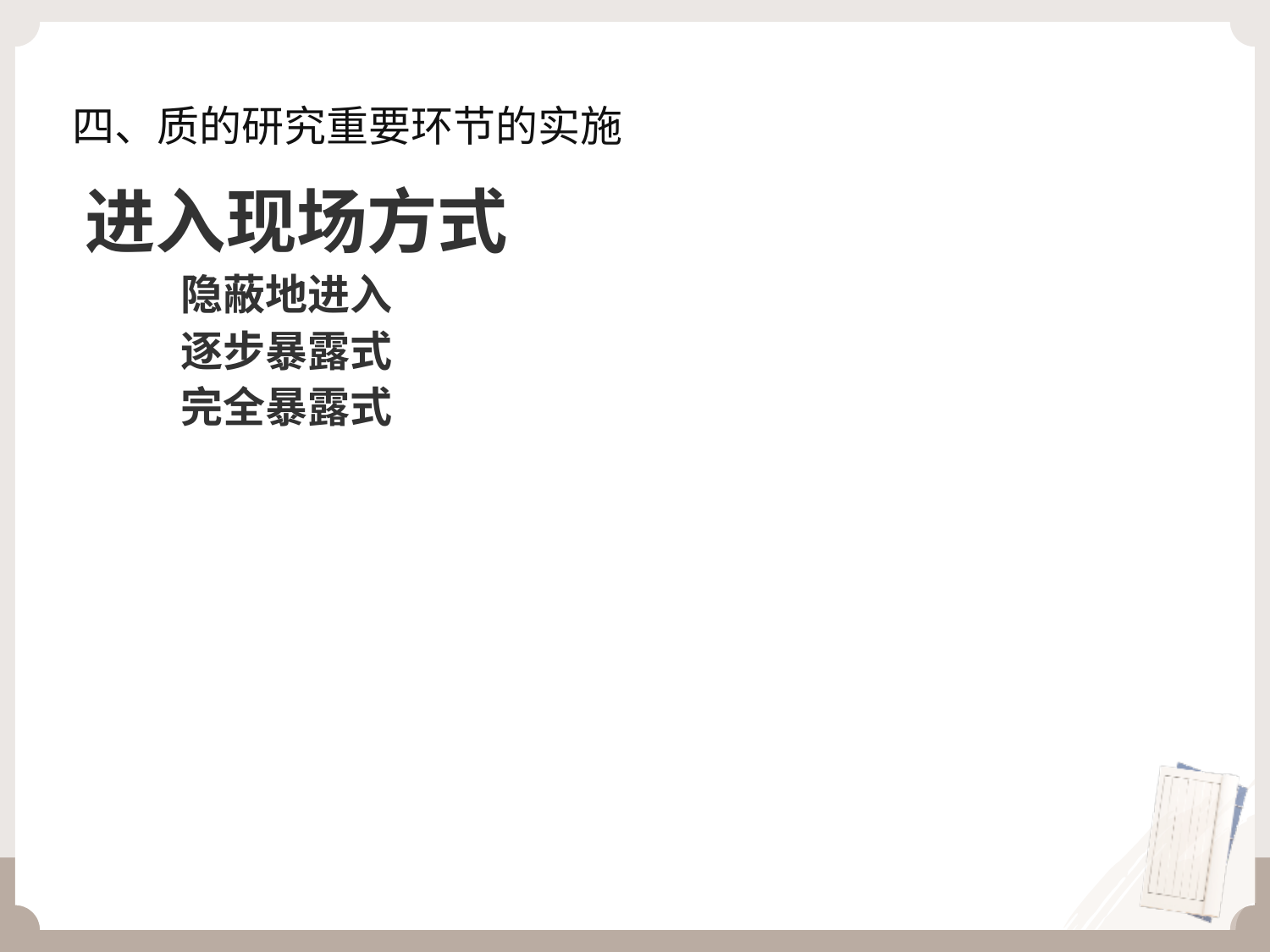

# 四、质的研究重要环节的实施
进入现场方式
         隐蔽地进入
         逐步暴露式
         完全暴露式